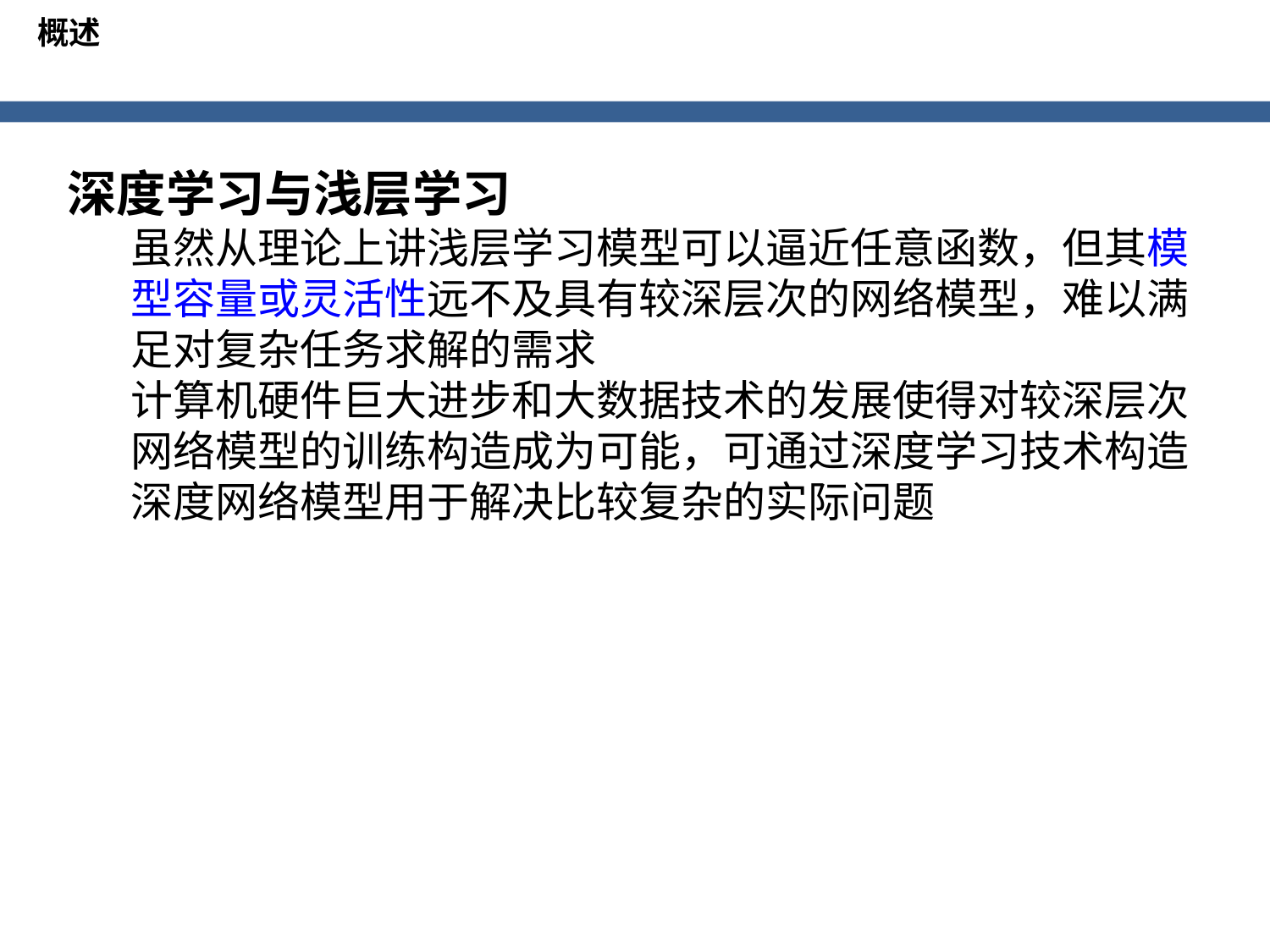

概述
深度学习与浅层学习
虽然从理论上讲浅层学习模型可以逼近任意函数，但其模型容量或灵活性远不及具有较深层次的网络模型，难以满足对复杂任务求解的需求
计算机硬件巨大进步和大数据技术的发展使得对较深层次网络模型的训练构造成为可能，可通过深度学习技术构造深度网络模型用于解决比较复杂的实际问题